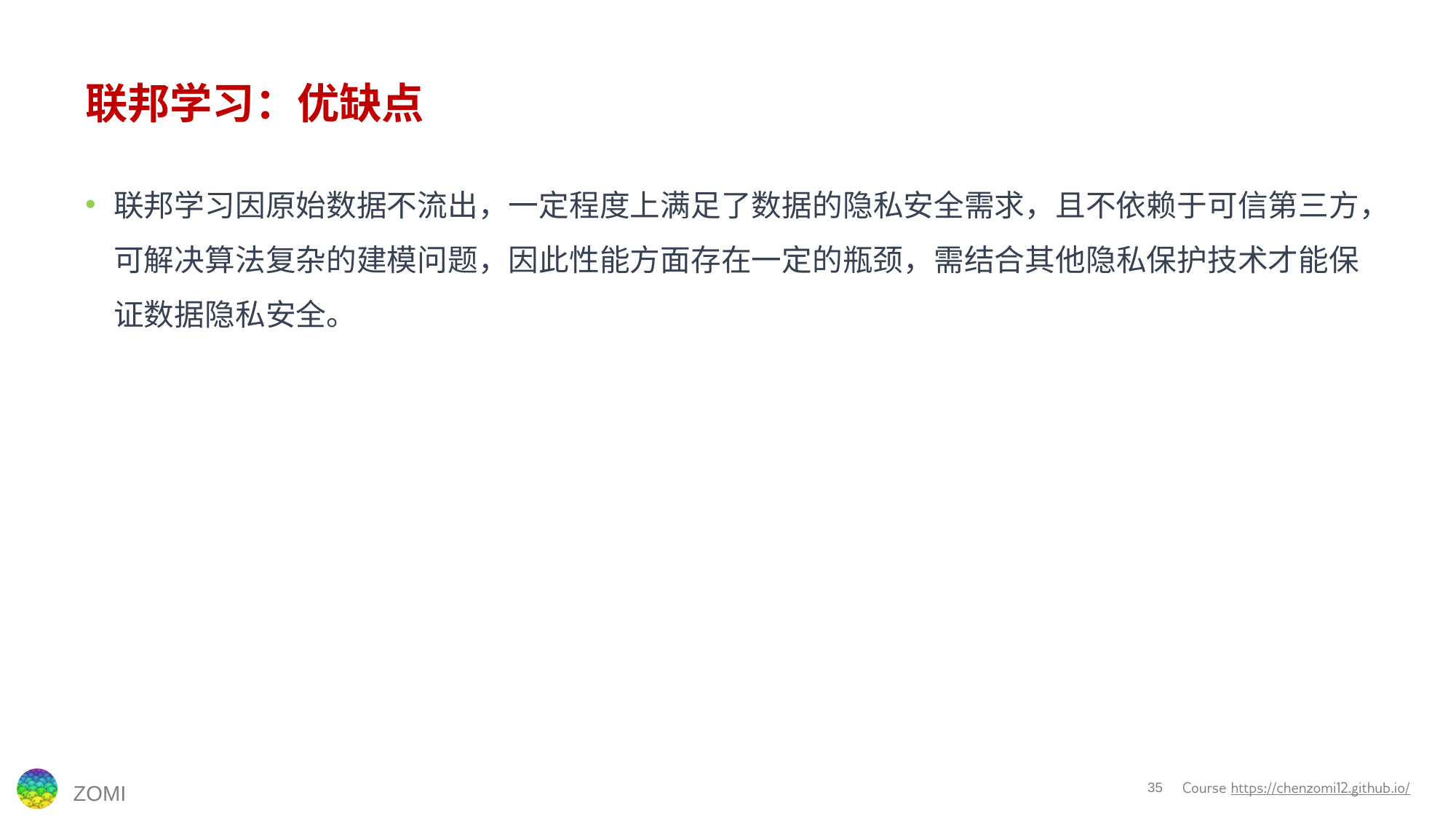

# 联邦学习：优缺点
联邦学习因原始数据不流出，一定程度上满足了数据的隐私安全需求，且不依赖于可信第三方，可解决算法复杂的建模问题，因此性能方面存在一定的瓶颈，需结合其他隐私保护技术才能保证数据隐私安全。